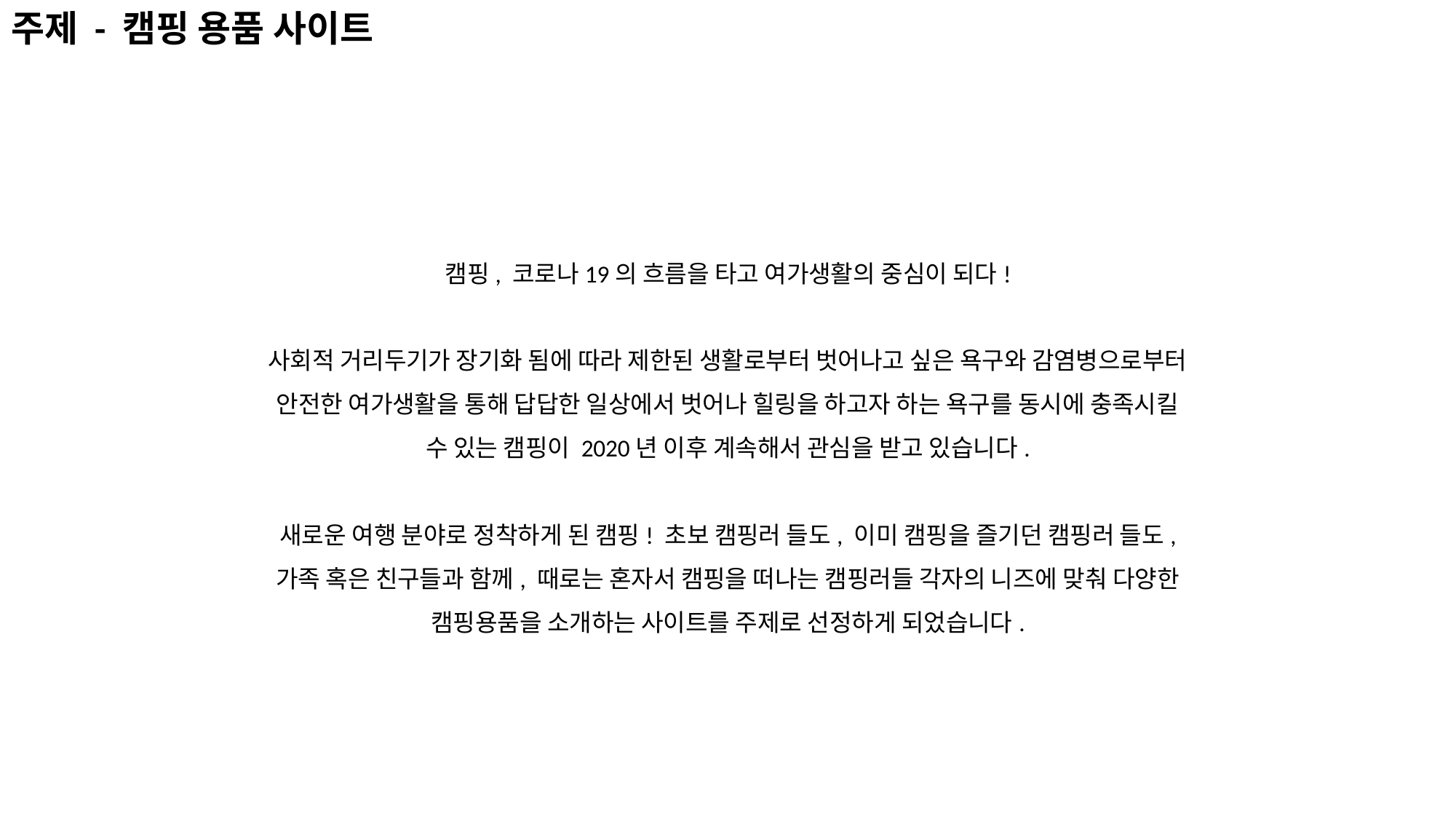

주제 - 캠핑 용품 사이트
캠핑, 코로나19의 흐름을 타고 여가생활의 중심이 되다!

사회적 거리두기가 장기화 됨에 따라 제한된 생활로부터 벗어나고 싶은 욕구와 감염병으로부터 안전한 여가생활을 통해 답답한 일상에서 벗어나 힐링을 하고자 하는 욕구를 동시에 충족시킬 수 있는 캠핑이 2020년 이후 계속해서 관심을 받고 있습니다.

새로운 여행 분야로 정착하게 된 캠핑! 초보 캠핑러 들도, 이미 캠핑을 즐기던 캠핑러 들도, 가족 혹은 친구들과 함께, 때로는 혼자서 캠핑을 떠나는 캠핑러들 각자의 니즈에 맞춰 다양한 캠핑용품을 소개하는 사이트를 주제로 선정하게 되었습니다.